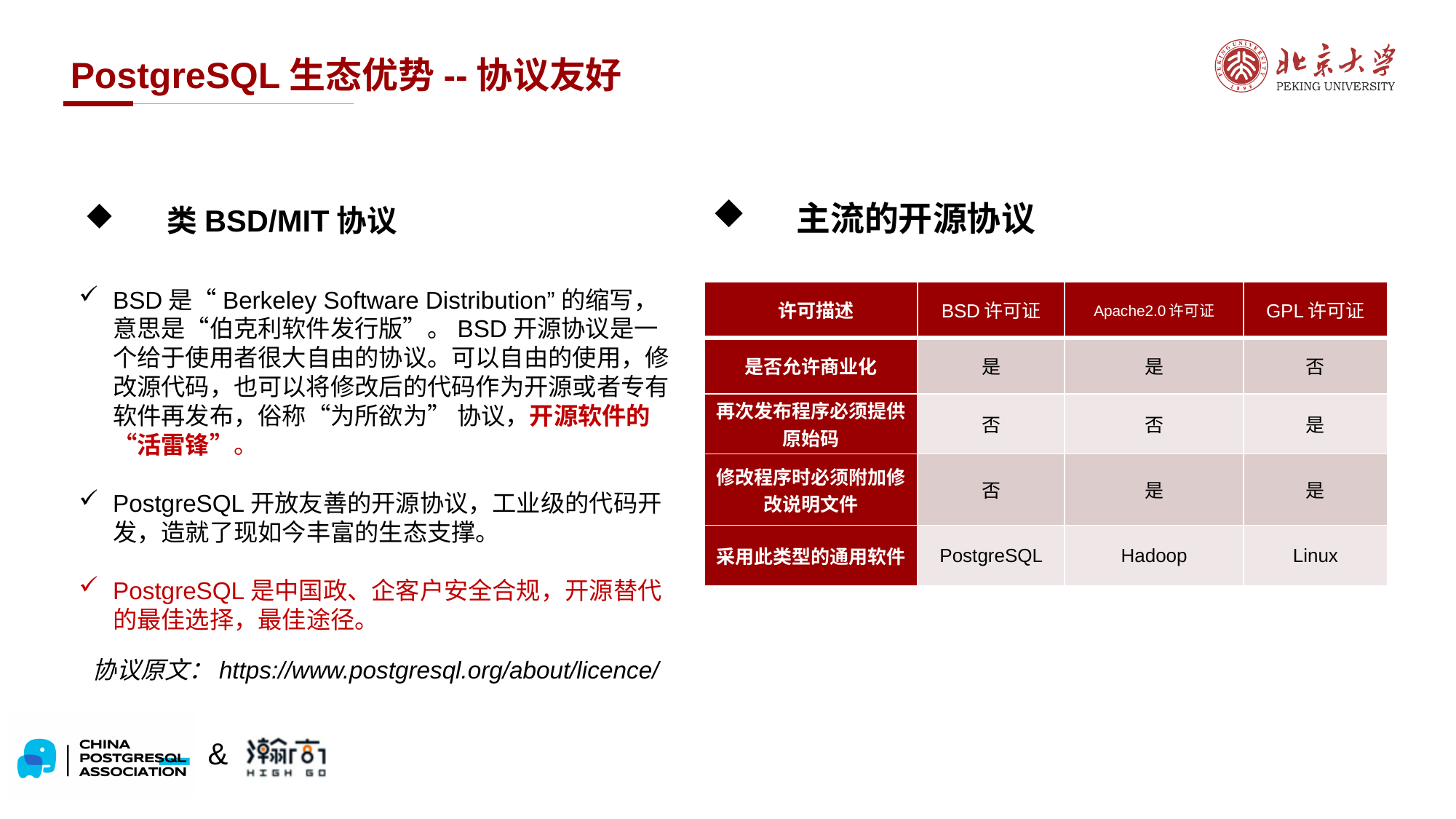

PostgreSQL生态优势--协议友好
 主流的开源协议
 类BSD/MIT协议
BSD是“Berkeley Software Distribution”的缩写，意思是“伯克利软件发行版”。BSD开源协议是一个给于使用者很大自由的协议。可以自由的使用，修改源代码，也可以将修改后的代码作为开源或者专有软件再发布，俗称“为所欲为” 协议，开源软件的“活雷锋”。

PostgreSQL开放友善的开源协议，工业级的代码开发，造就了现如今丰富的生态支撑。

PostgreSQL是中国政、企客户安全合规，开源替代的最佳选择，最佳途径。

| 许可描述 | BSD许可证 | Apache2.0许可证 | GPL许可证 |
| --- | --- | --- | --- |
| 是否允许商业化 | 是 | 是 | 否 |
| 再次发布程序必须提供原始码 | 否 | 否 | 是 |
| 修改程序时必须附加修改说明文件 | 否 | 是 | 是 |
| 采用此类型的通用软件 | PostgreSQL | Hadoop | Linux |
协议原文：https://www.postgresql.org/about/licence/